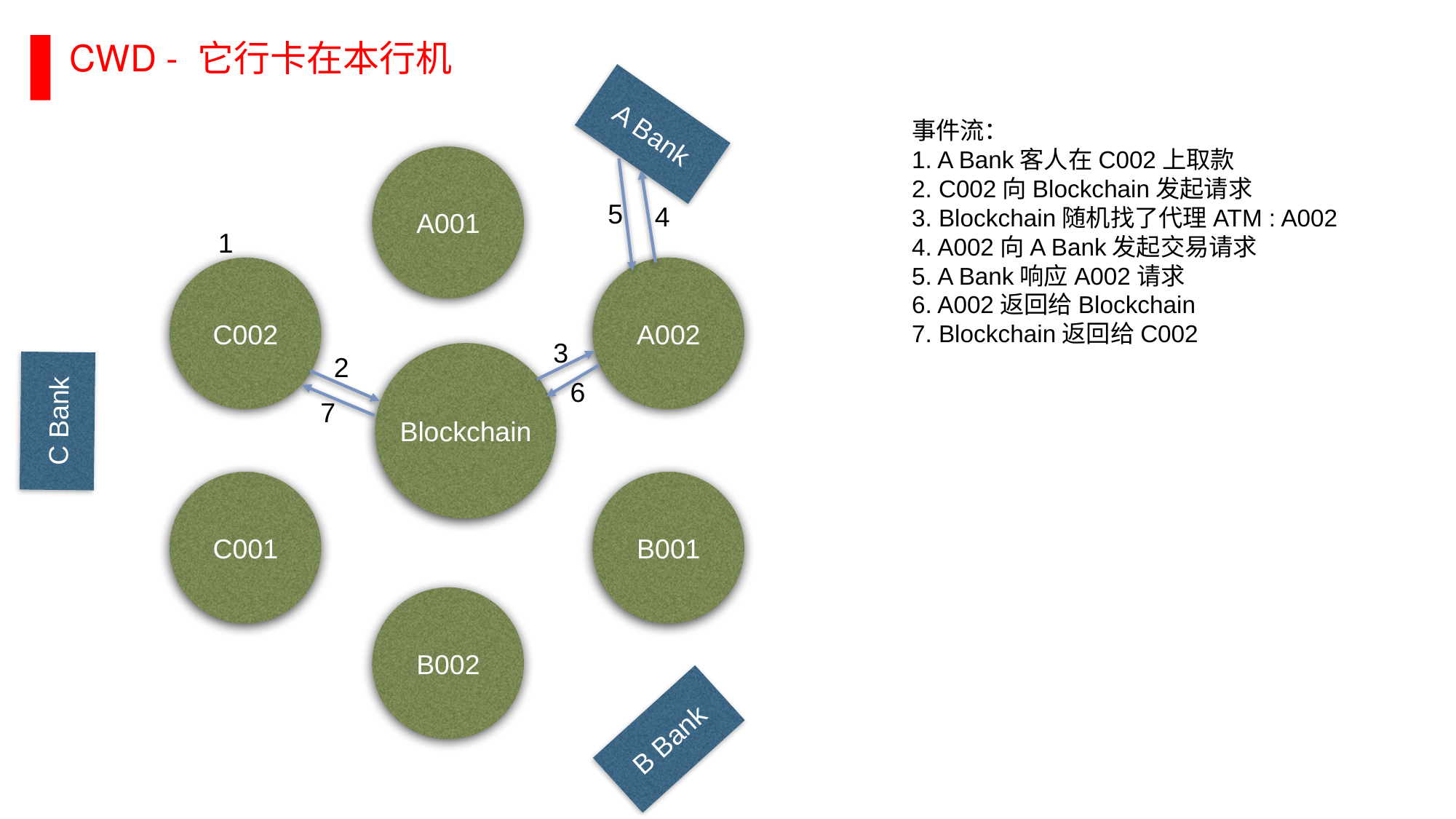

CWD - 它行卡在本行机

A Bank
事件流：
1. A Bank客人在C002上取款
2. C002向Blockchain发起请求
3. Blockchain随机找了代理ATM : A002
4. A002向A Bank发起交易请求
5. A Bank响应A002请求
6. A002返回给Blockchain
7. Blockchain返回给C002

A001

5
4
1

C002

A002
3

Blockchain
2

C Bank

6

7

C001

B001

B002

B Bank
5
RESTRICTED